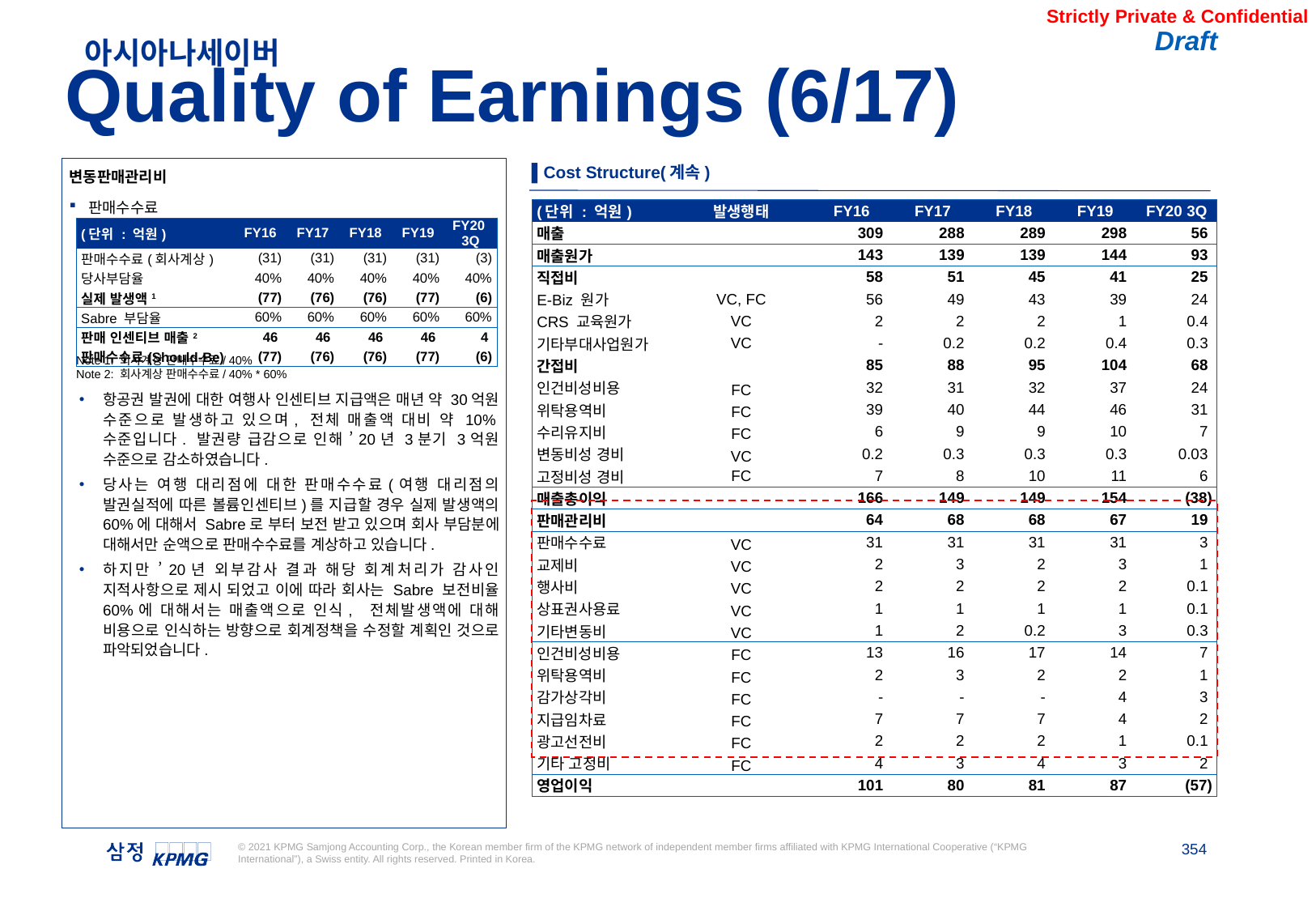

아시아나세이버
Quality of Earnings (6/17)
▌Cost Structure(계속)

변동판매관리비
판매수수료

항공권 발권에 대한 여행사 인센티브 지급액은 매년 약 30억원 수준으로 발생하고 있으며, 전체 매출액 대비 약 10%수준입니다. 발권량 급감으로 인해 ’20년 3분기 3억원 수준으로 감소하였습니다.
당사는 여행 대리점에 대한 판매수수료(여행 대리점의 발권실적에 따른 볼륨인센티브)를 지급할 경우 실제 발생액의 60%에 대해서 Sabre로 부터 보전 받고 있으며 회사 부담분에 대해서만 순액으로 판매수수료를 계상하고 있습니다.
하지만 ’20년 외부감사 결과 해당 회계처리가 감사인 지적사항으로 제시 되었고 이에 따라 회사는 Sabre 보전비율 60%에 대해서는 매출액으로 인식,  전체발생액에 대해 비용으로 인식하는 방향으로 회계정책을 수정할 계획인 것으로 파악되었습니다.

| (단위 : 억원) | 발생행태 | FY16 | FY17 | FY18 | FY19 | FY20 3Q |
| --- | --- | --- | --- | --- | --- | --- |
| 매출 |  | 309 | 288 | 289 | 298 | 56 |
| 매출원가 |  | 143 | 139 | 139 | 144 | 93 |
| 직접비 |  | 58 | 51 | 45 | 41 | 25 |
| E-Biz 원가 | VC, FC | 56 | 49 | 43 | 39 | 24 |
| CRS 교육원가 | VC | 2 | 2 | 2 | 1 | 0.4 |
| 기타부대사업원가 | VC | - | 0.2 | 0.2 | 0.4 | 0.3 |
| 간접비 |  | 85 | 88 | 95 | 104 | 68 |
| 인건비성비용 | FC | 32 | 31 | 32 | 37 | 24 |
| 위탁용역비 | FC | 39 | 40 | 44 | 46 | 31 |
| 수리유지비 | FC | 6 | 9 | 9 | 10 | 7 |
| 변동비성 경비 | VC | 0.2 | 0.3 | 0.3 | 0.3 | 0.03 |
| 고정비성 경비 | FC | 7 | 8 | 10 | 11 | 6 |
| 매출총이익 |  | 166 | 149 | 149 | 154 | (38) |
| 판매관리비 |  | 64 | 68 | 68 | 67 | 19 |
| 판매수수료 | VC | 31 | 31 | 31 | 31 | 3 |
| 교제비 | VC | 2 | 3 | 2 | 3 | 1 |
| 행사비 | VC | 2 | 2 | 2 | 2 | 0.1 |
| 상표권사용료 | VC | 1 | 1 | 1 | 1 | 0.1 |
| 기타변동비 | VC | 1 | 2 | 0.2 | 3 | 0.3 |
| 인건비성비용 | FC | 13 | 16 | 17 | 14 | 7 |
| 위탁용역비 | FC | 2 | 3 | 2 | 2 | 1 |
| 감가상각비 | FC | - | - | - | 4 | 3 |
| 지급임차료 | FC | 7 | 7 | 7 | 4 | 2 |
| 광고선전비 | FC | 2 | 2 | 2 | 1 | 0.1 |
| 기타 고정비 | FC | 4 | 3 | 4 | 3 | 2 |
| 영업이익 |  | 101 | 80 | 81 | 87 | (57) |
| (단위 : 억원) | FY16 | FY17 | FY18 | FY19 | FY20 3Q |
| --- | --- | --- | --- | --- | --- |
| 판매수수료(회사계상) | (31) | (31) | (31) | (31) | (3) |
| 당사부담율 | 40% | 40% | 40% | 40% | 40% |
| 실제 발생액1 | (77) | (76) | (76) | (77) | (6) |
| Sabre 부담율 | 60% | 60% | 60% | 60% | 60% |
| 판매 인센티브 매출2 | 46 | 46 | 46 | 46 | 4 |
| 판매수수료(Should-Be) | (77) | (76) | (76) | (77) | (6) |
Note 1: 회사계상 판매수수료/ 40%
Note 2: 회사계상 판매수수료/ 40% * 60%